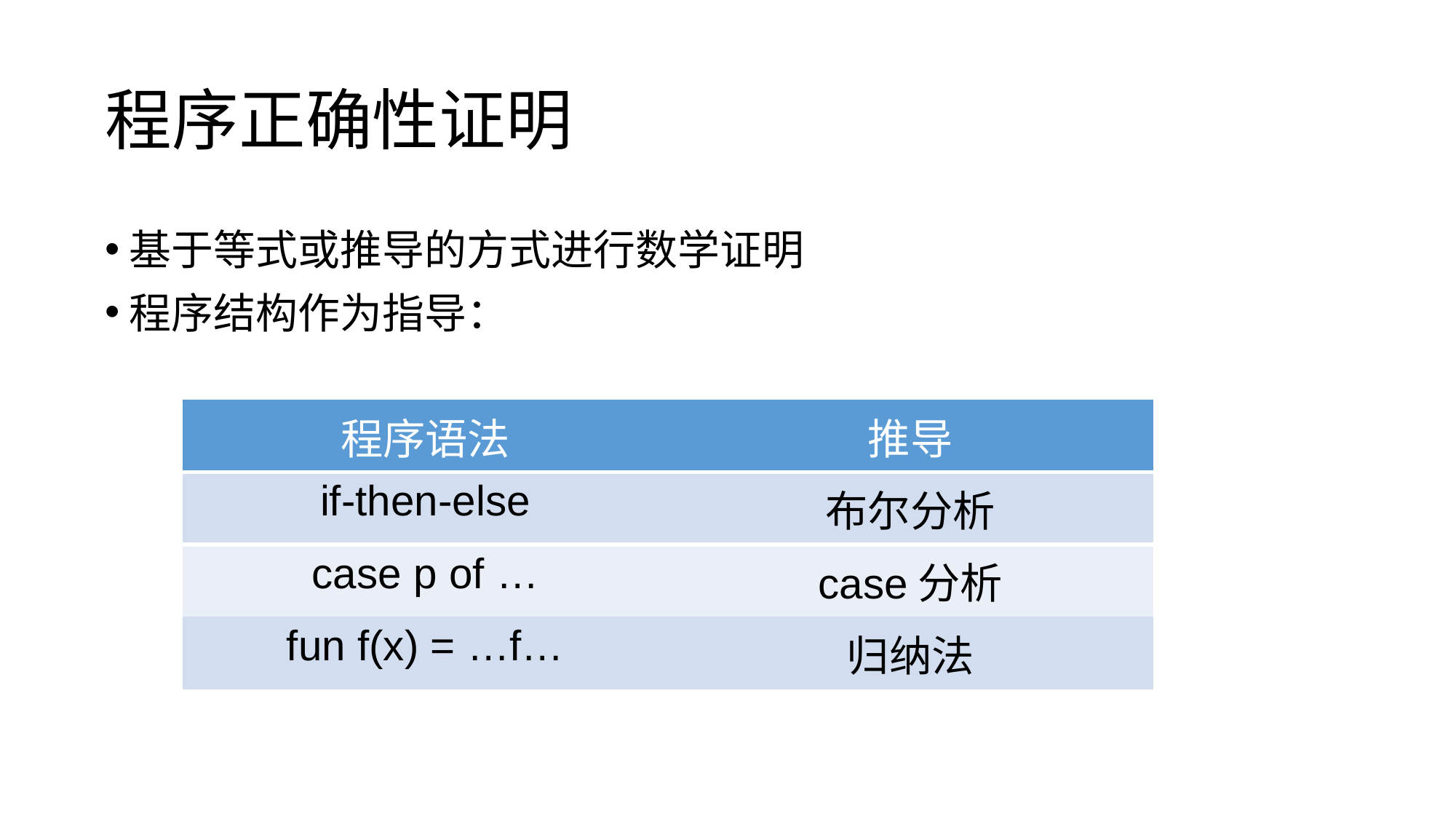

程序正确性证明
基于等式或推导的方式进行数学证明
程序结构作为指导：
| 程序语法 | 推导 |
| --- | --- |
| if-then-else | 布尔分析 |
| case p of … | case分析 |
| fun f(x) = …f… | 归纳法 |